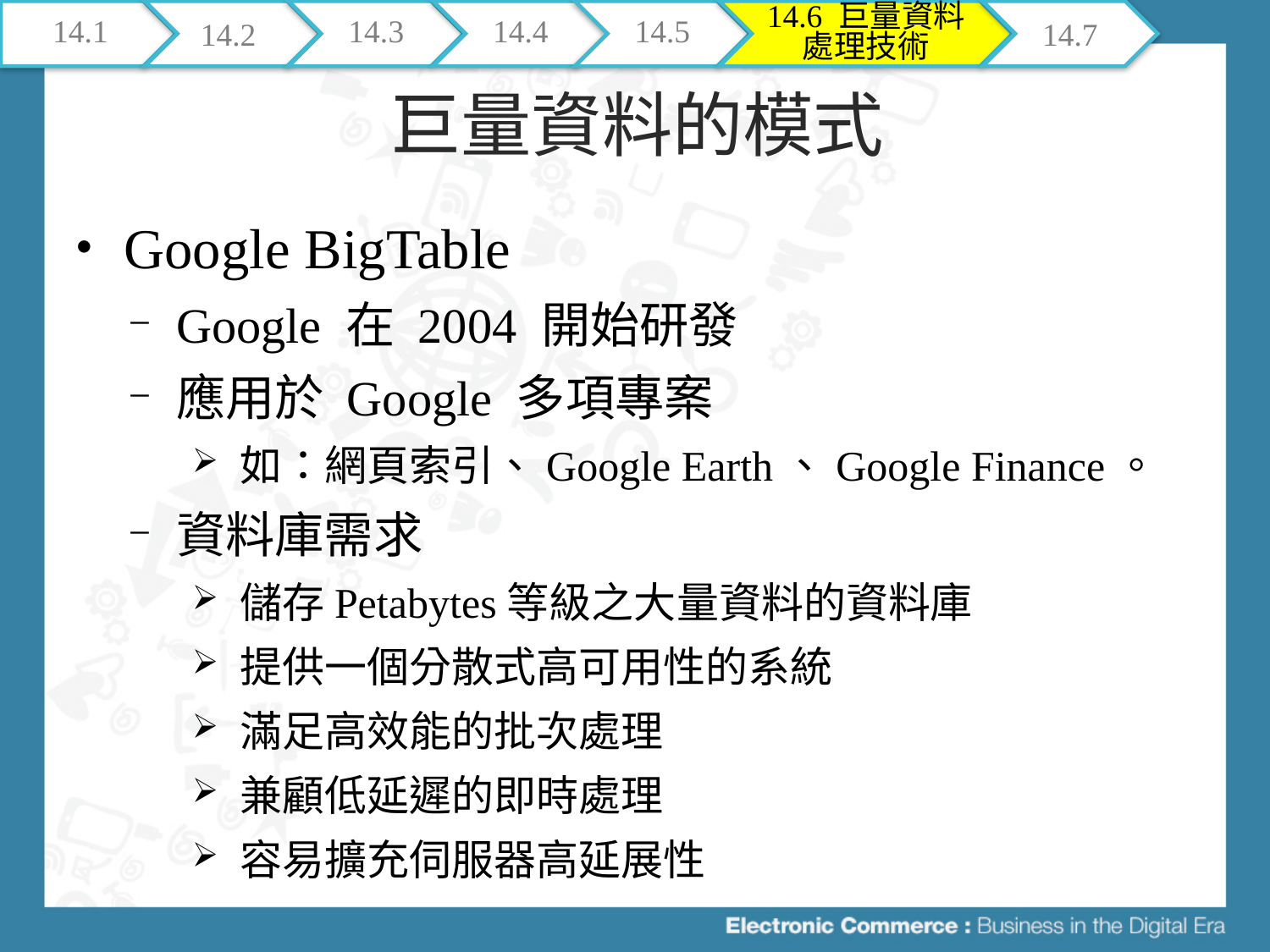

14.1
14.2
14.3
14.4
14.5
14.6 巨量資料處理技術
14.7
# 巨量資料的模式
Google BigTable
Google 在 2004 開始研發
應用於 Google 多項專案
如：網頁索引、Google Earth、Google Finance。
資料庫需求
儲存Petabytes等級之大量資料的資料庫
提供一個分散式高可用性的系統
滿足高效能的批次處理
兼顧低延遲的即時處理
容易擴充伺服器高延展性